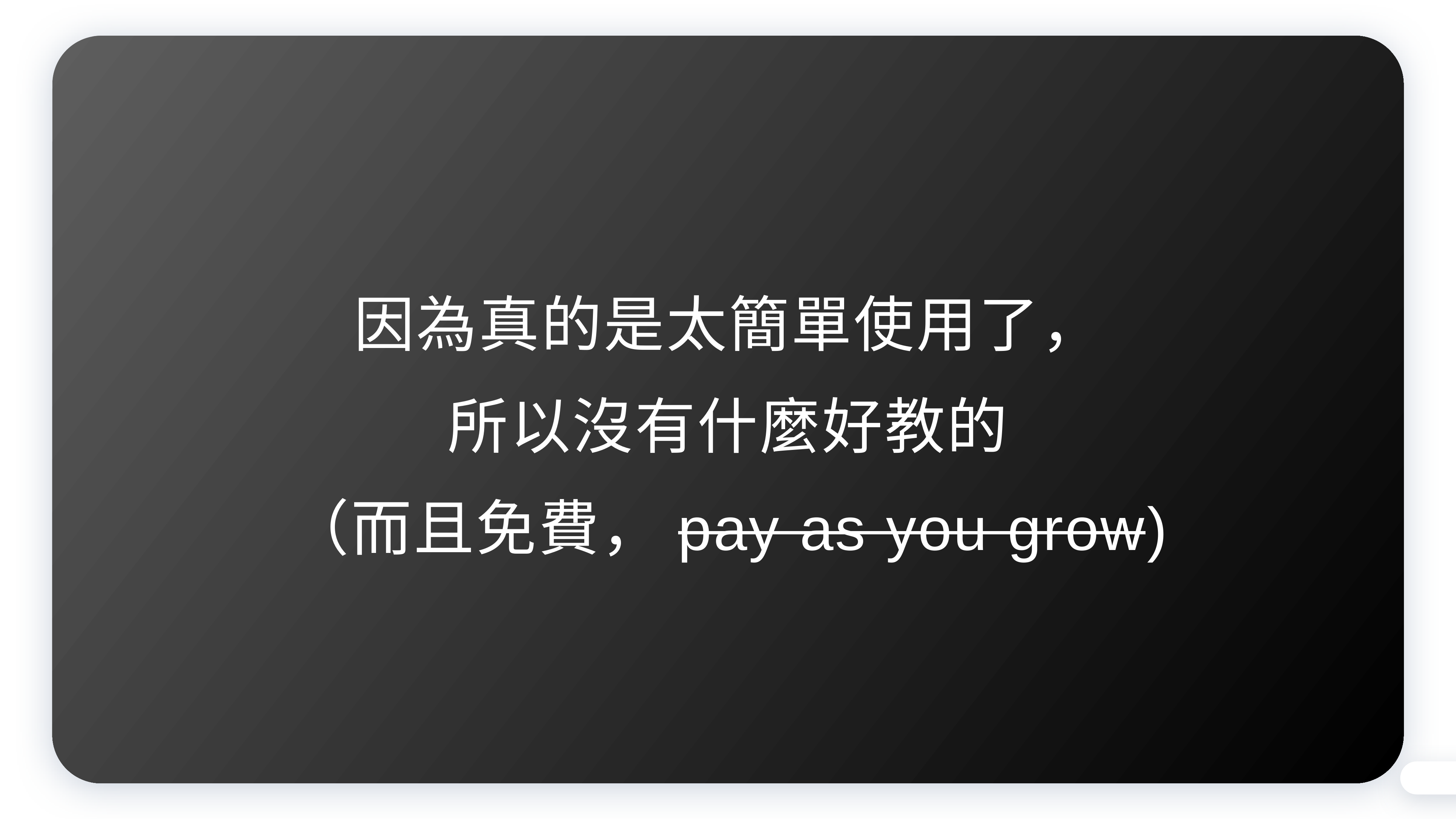

因為真的是太簡單使用了，
所以沒有什麼好教的
（而且免費，pay as you grow)
49